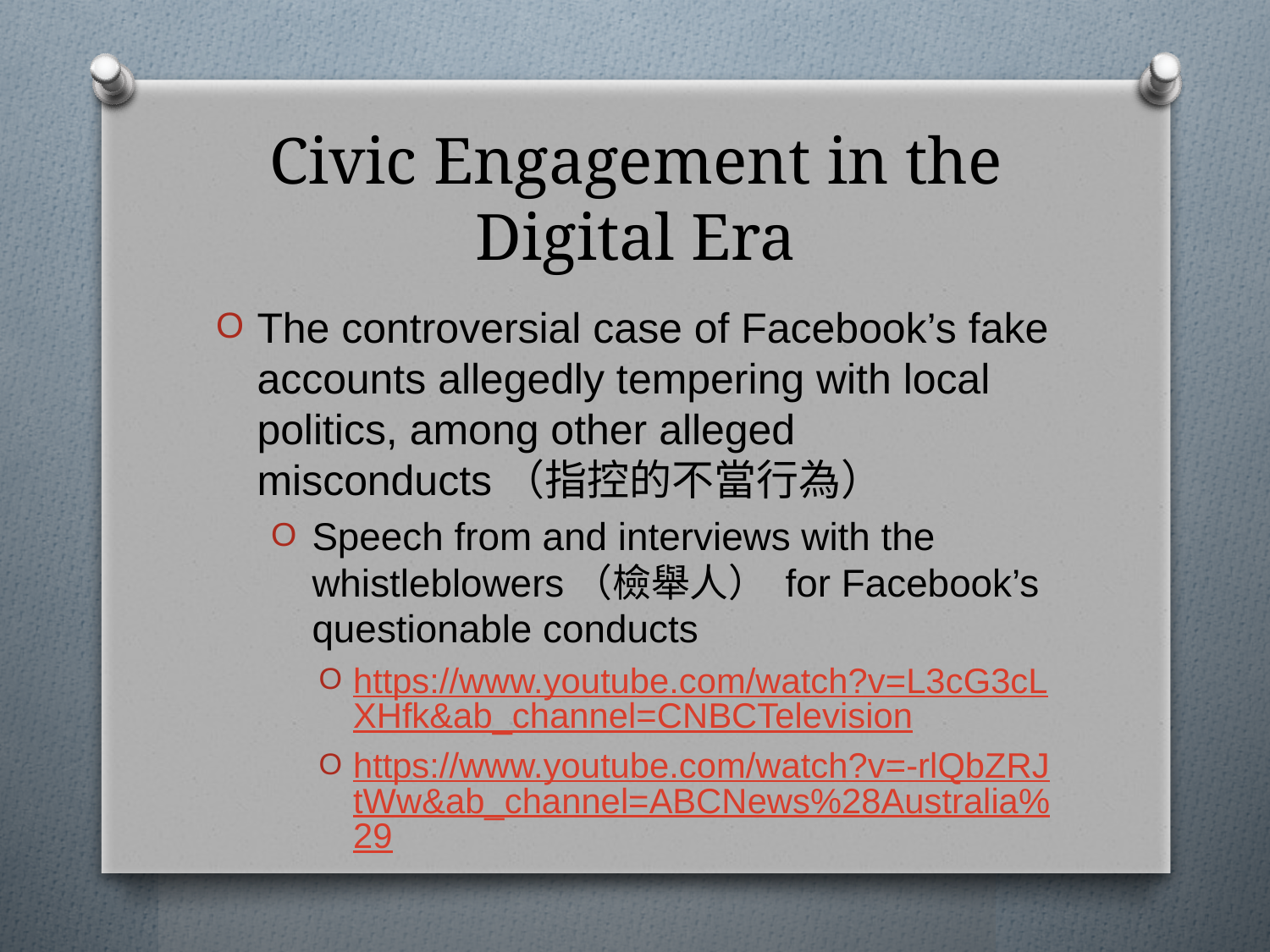

# Civic Engagement in the Digital Era
The controversial case of Facebook’s fake accounts allegedly tempering with local politics, among other alleged misconducts（指控的不當行為）
Speech from and interviews with the whistleblowers（檢舉人） for Facebook’s questionable conducts
https://www.youtube.com/watch?v=L3cG3cLXHfk&ab_channel=CNBCTelevision
https://www.youtube.com/watch?v=-rlQbZRJtWw&ab_channel=ABCNews%28Australia%29